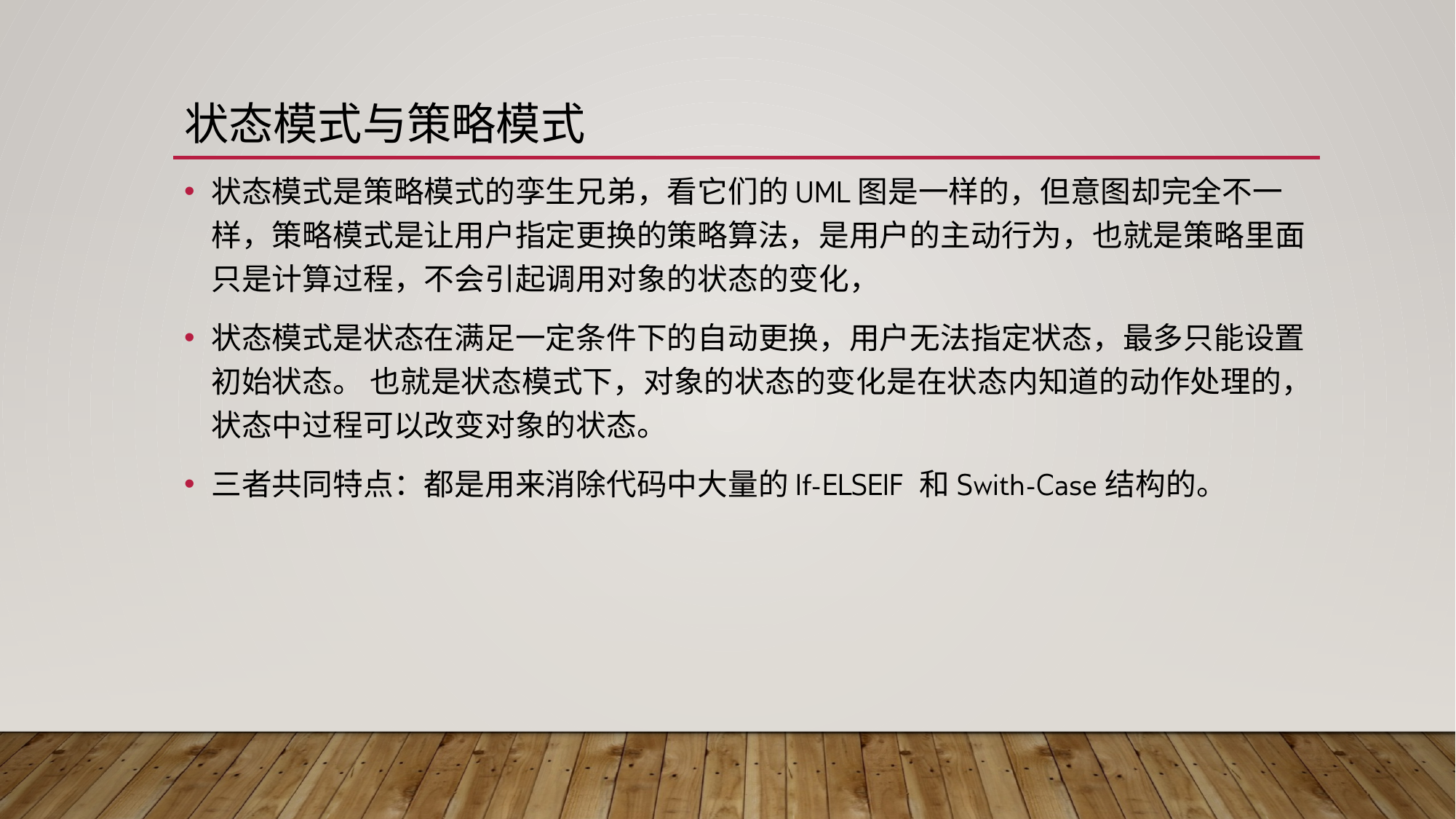

# 状态模式与策略模式
状态模式是策略模式的孪生兄弟，看它们的UML图是一样的，但意图却完全不一样，策略模式是让用户指定更换的策略算法，是用户的主动行为，也就是策略里面只是计算过程，不会引起调用对象的状态的变化，
状态模式是状态在满足一定条件下的自动更换，用户无法指定状态，最多只能设置初始状态。 也就是状态模式下，对象的状态的变化是在状态内知道的动作处理的，状态中过程可以改变对象的状态。
三者共同特点：都是用来消除代码中大量的If-ELSEIF 和Swith-Case结构的。